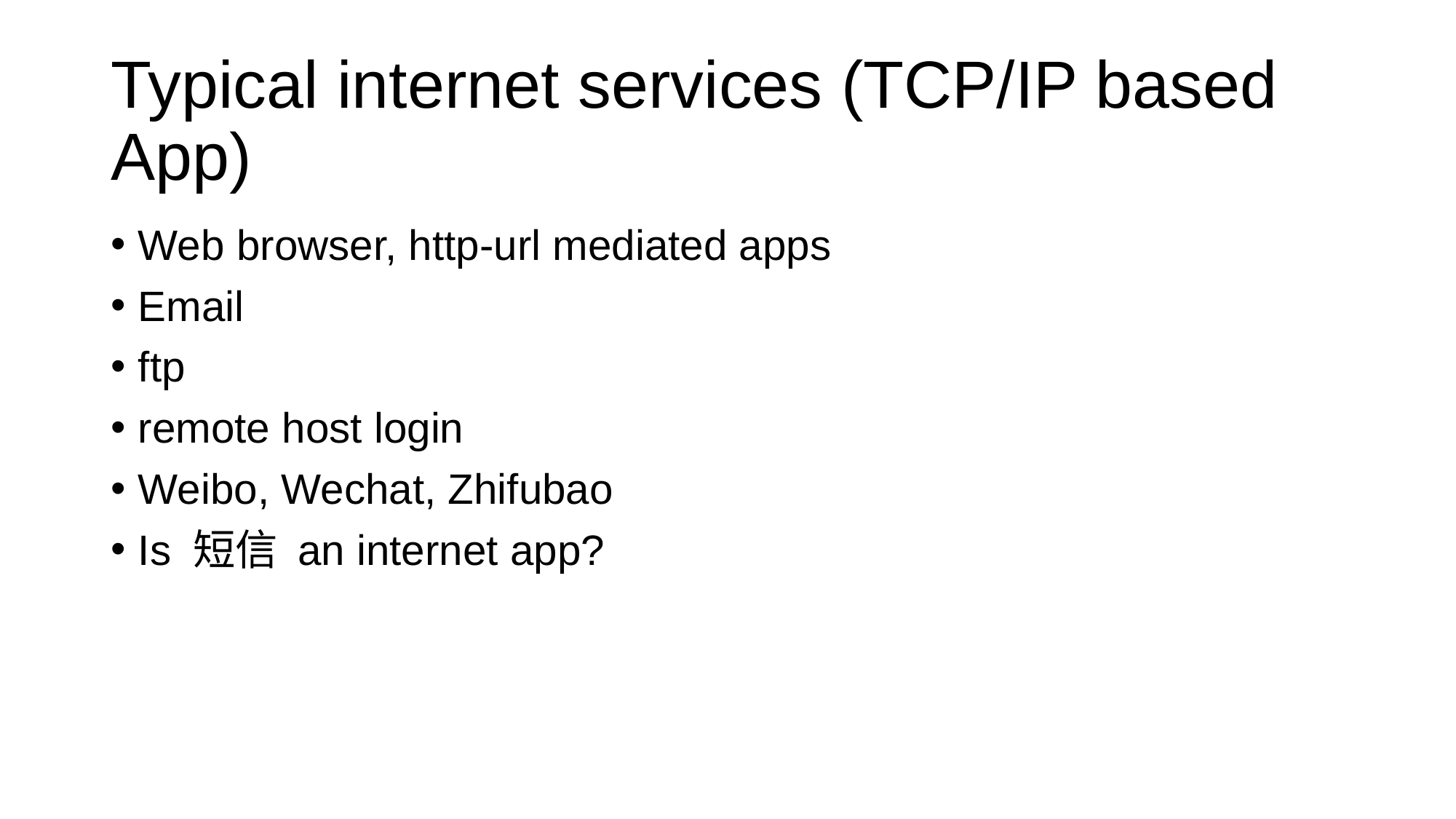

# Typical internet services (TCP/IP based App)
Web browser, http-url mediated apps
Email
ftp
remote host login
Weibo, Wechat, Zhifubao
Is 短信 an internet app?